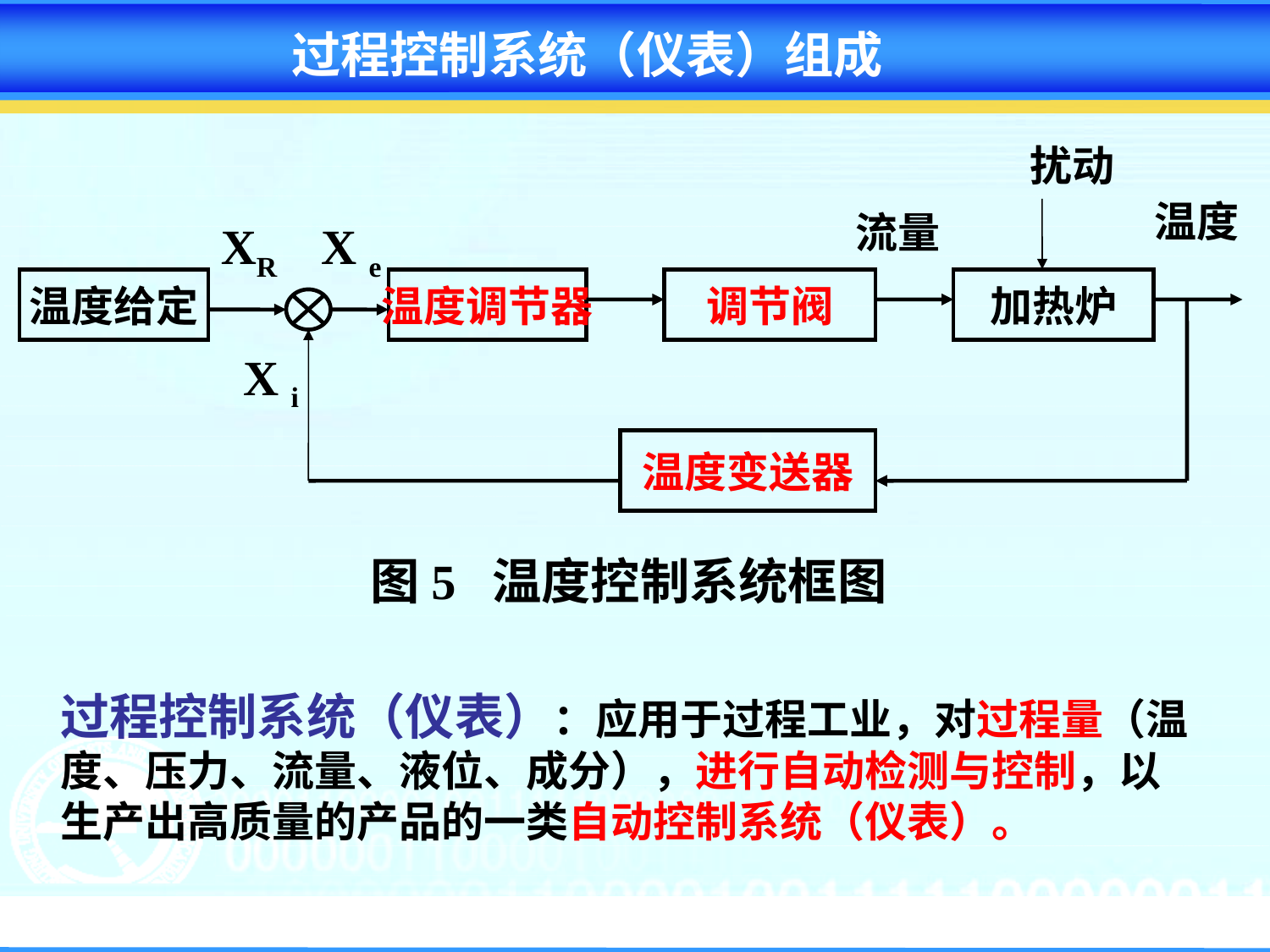

过程控制系统（仪表）组成
扰动
温度

流量
XR
X e
温度给定
温度调节器
调节阀
加热炉

X i
温度变送器

图5  温度控制系统框图
过程控制系统（仪表）：应用于过程工业，对过程量（温度、压力、流量、液位、成分），进行自动检测与控制，以生产出高质量的产品的一类自动控制系统（仪表）。